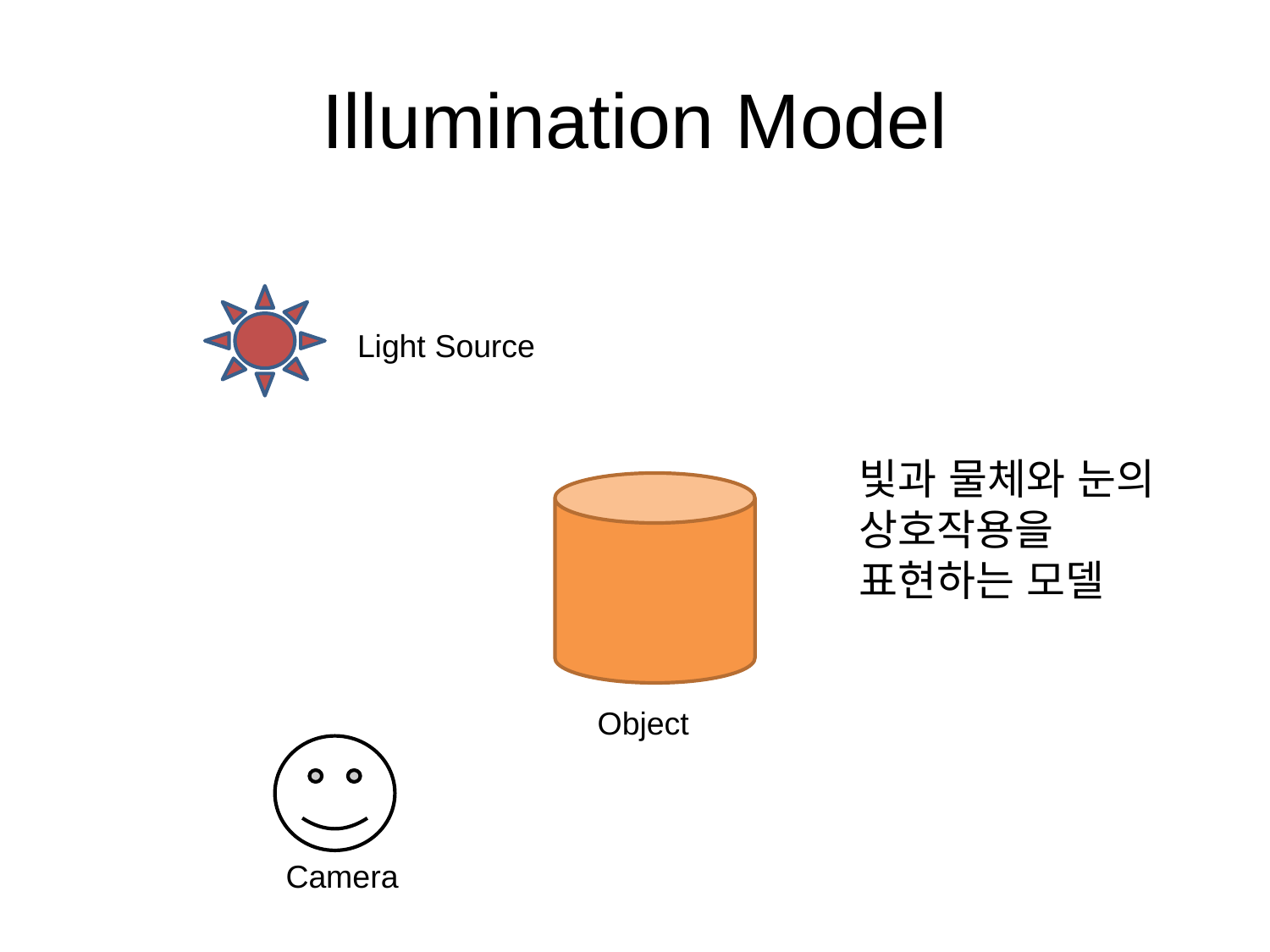

# Illumination Model

Light Source
빛과 물체와 눈의 상호작용을 표현하는 모델

Object

Camera